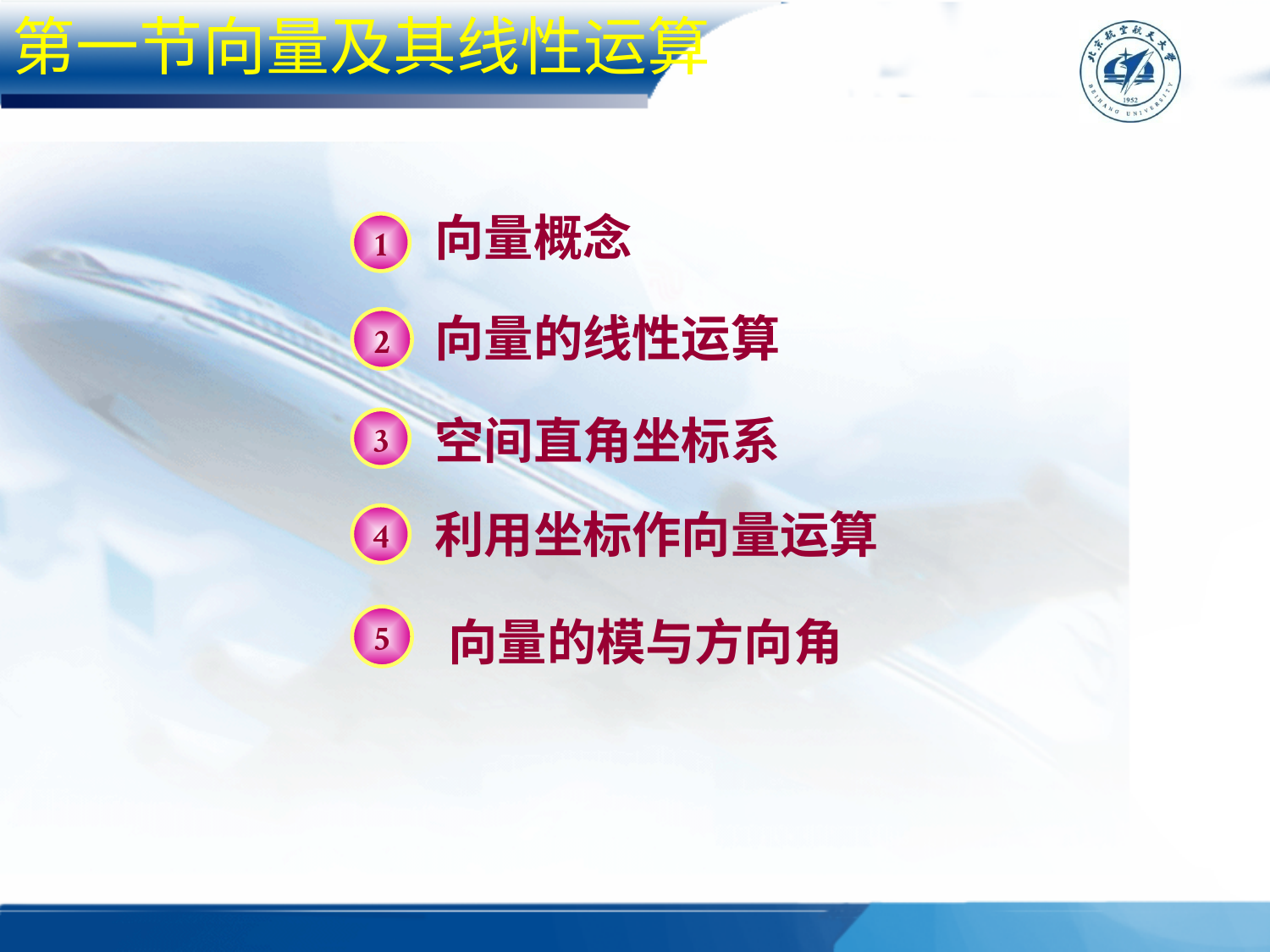

第一节向量及其线性运算
向量概念
1
向量的线性运算
2
空间直角坐标系
3
利用坐标作向量运算
4
 向量的模与方向角
5